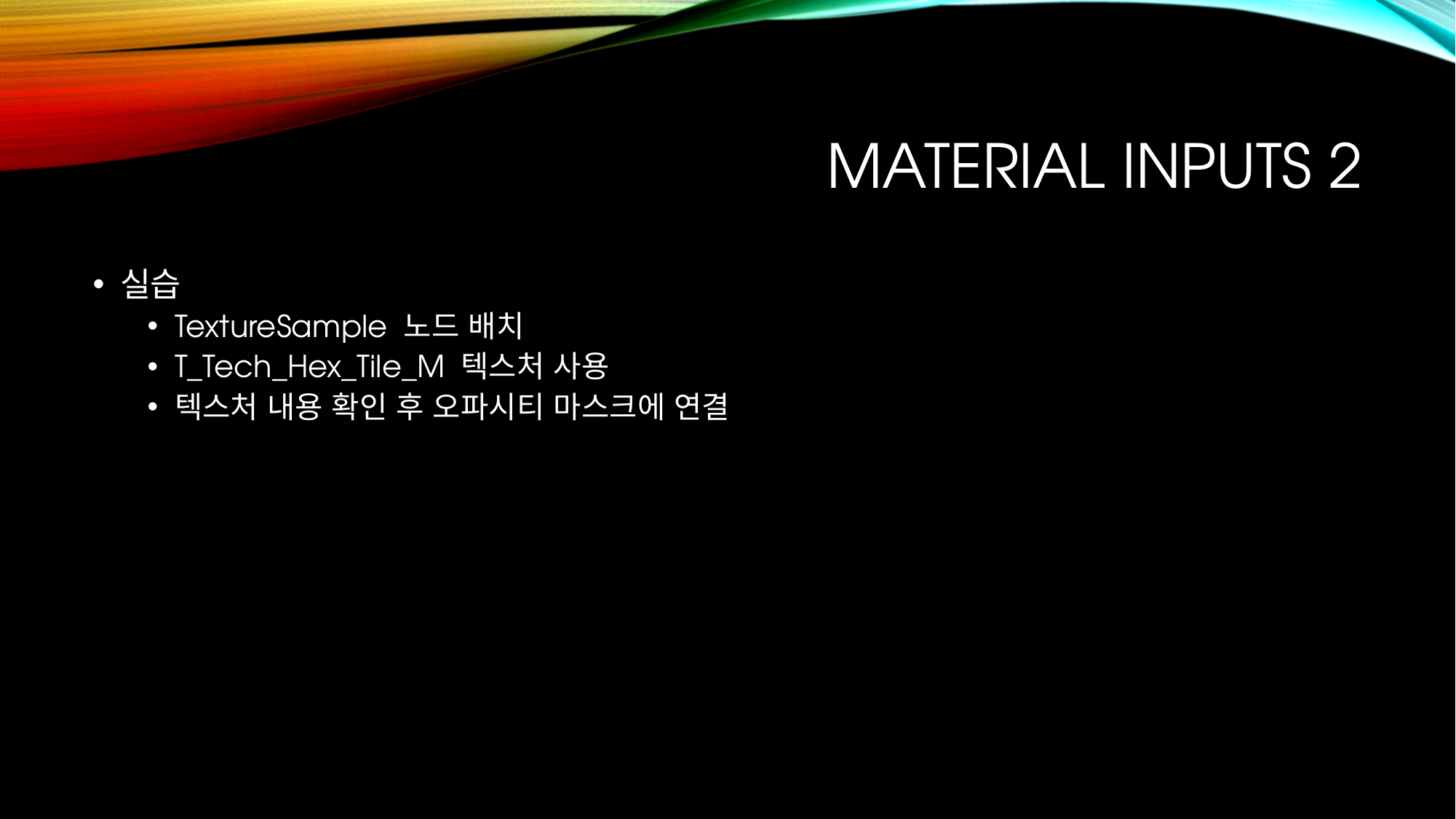

# Material Inputs 2
실습
TextureSample 노드 배치
T_Tech_Hex_Tile_M 텍스처 사용
텍스처 내용 확인 후 오파시티 마스크에 연결